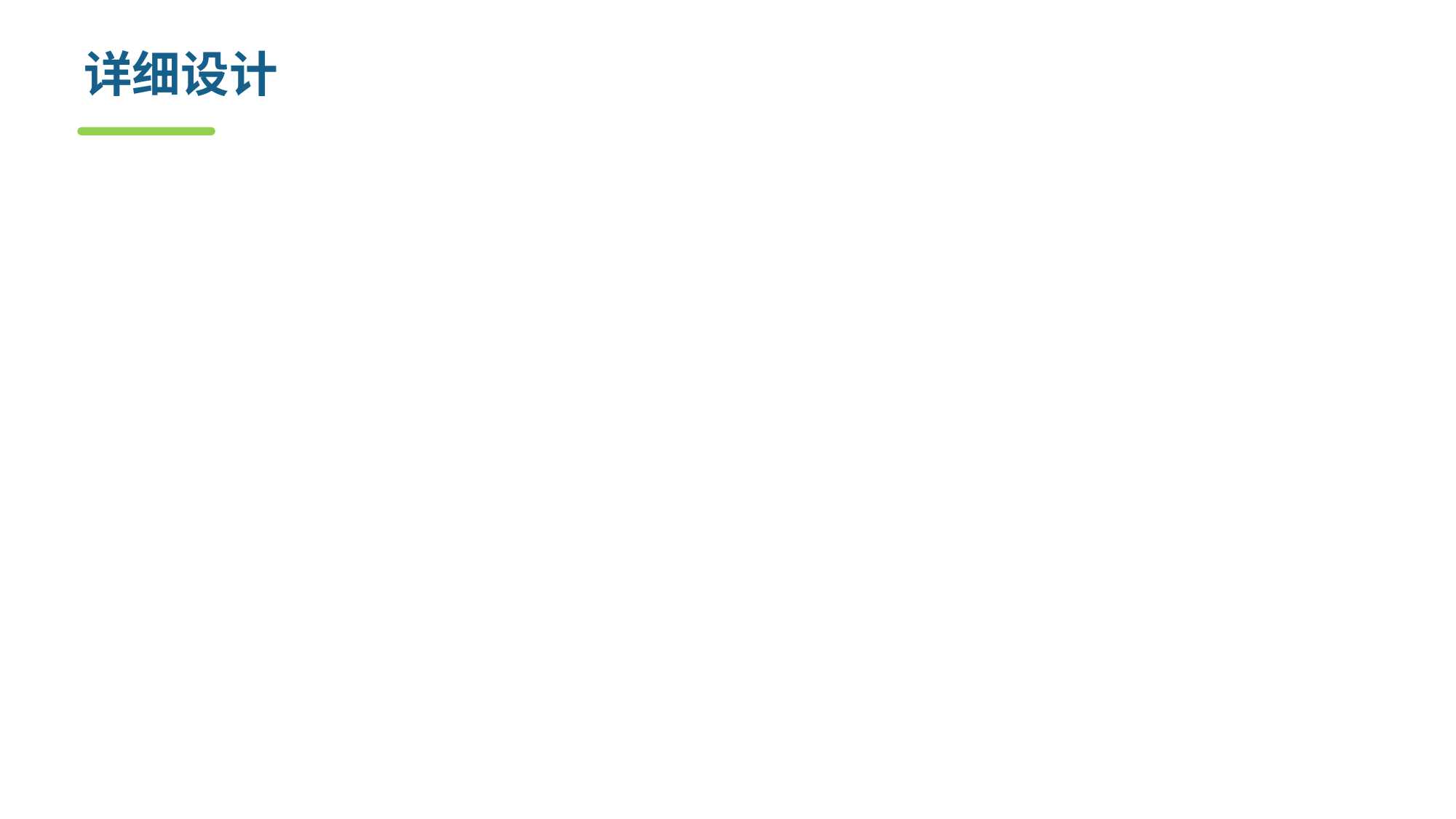

# 详细设计
详细设计软件架构中的每个模块：
将模块进一步细分：子模块－子子模块－***
原子模块为类、函数、过程等
为所有数据对象定义详细的数据结构
为所有在模块内发生的处理定义算法细节、控制流和数据流
26